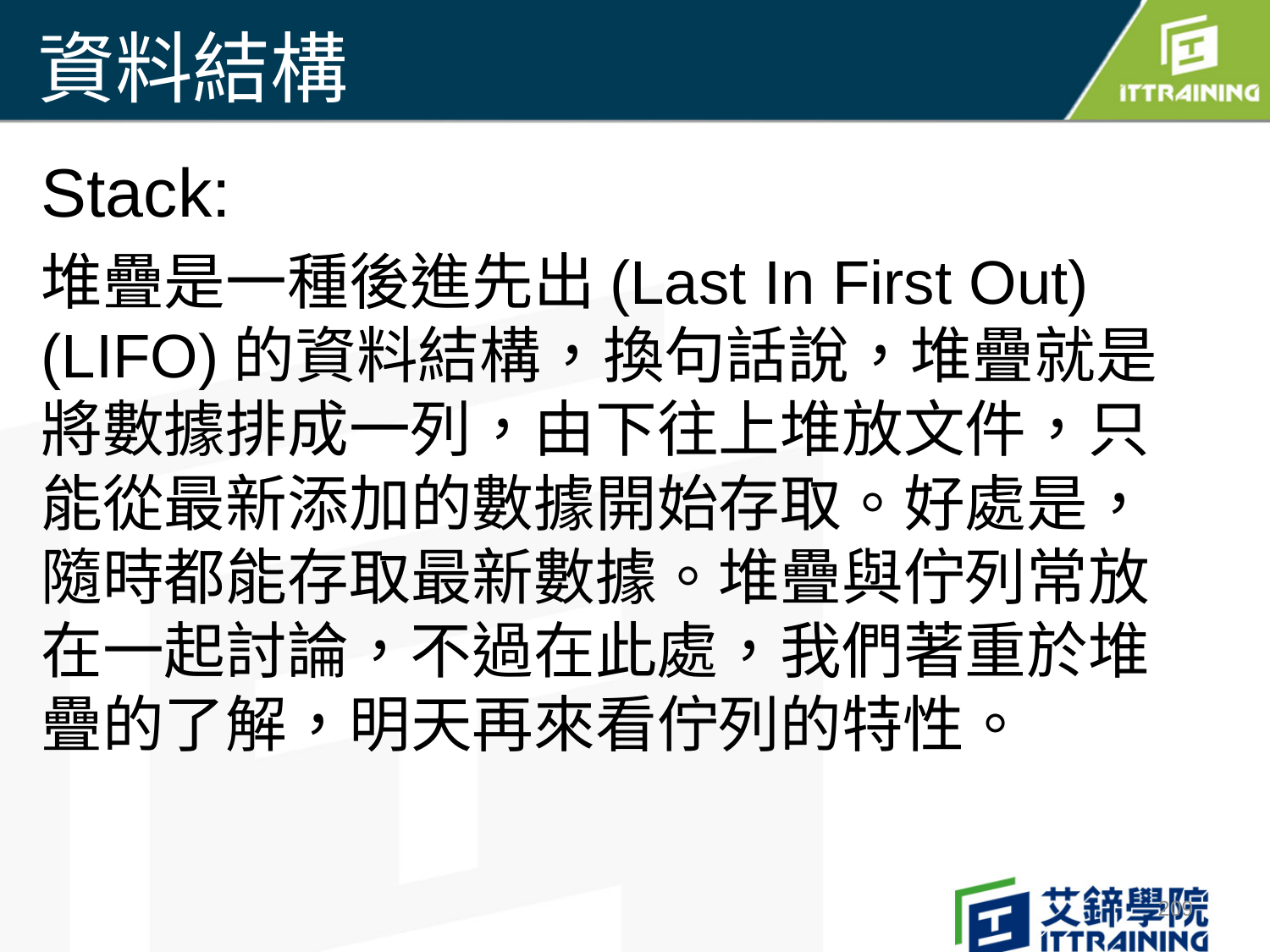

# 資料結構
Stack:
堆疊是一種後進先出(Last In First Out)(LIFO)的資料結構，換句話說，堆疊就是將數據排成一列，由下往上堆放文件，只能從最新添加的數據開始存取。好處是，隨時都能存取最新數據。堆疊與佇列常放在一起討論，不過在此處，我們著重於堆疊的了解，明天再來看佇列的特性。
209